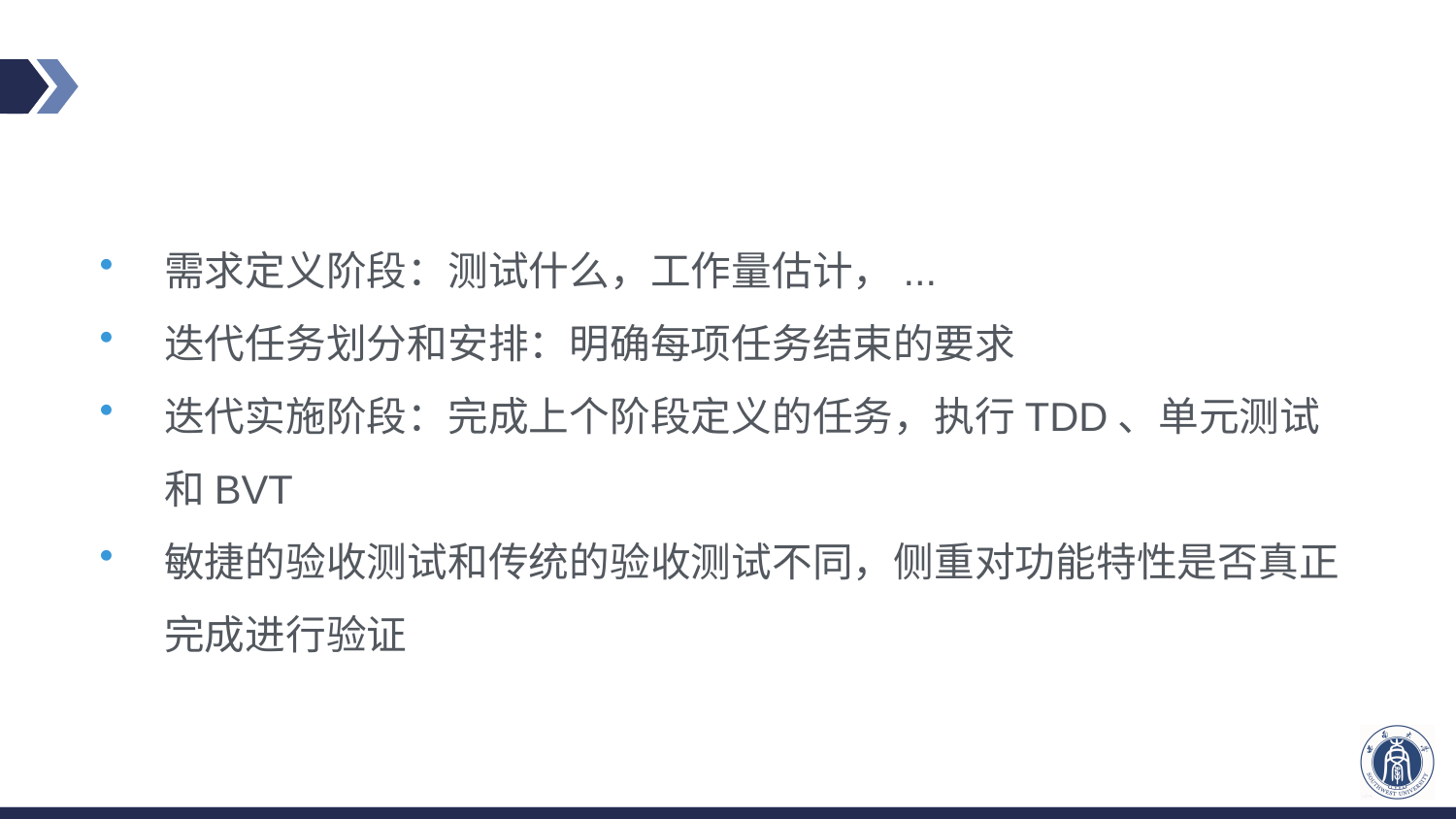

#
需求定义阶段：测试什么，工作量估计，...
迭代任务划分和安排：明确每项任务结束的要求
迭代实施阶段：完成上个阶段定义的任务，执行TDD、单元测试和BVT
敏捷的验收测试和传统的验收测试不同，侧重对功能特性是否真正完成进行验证